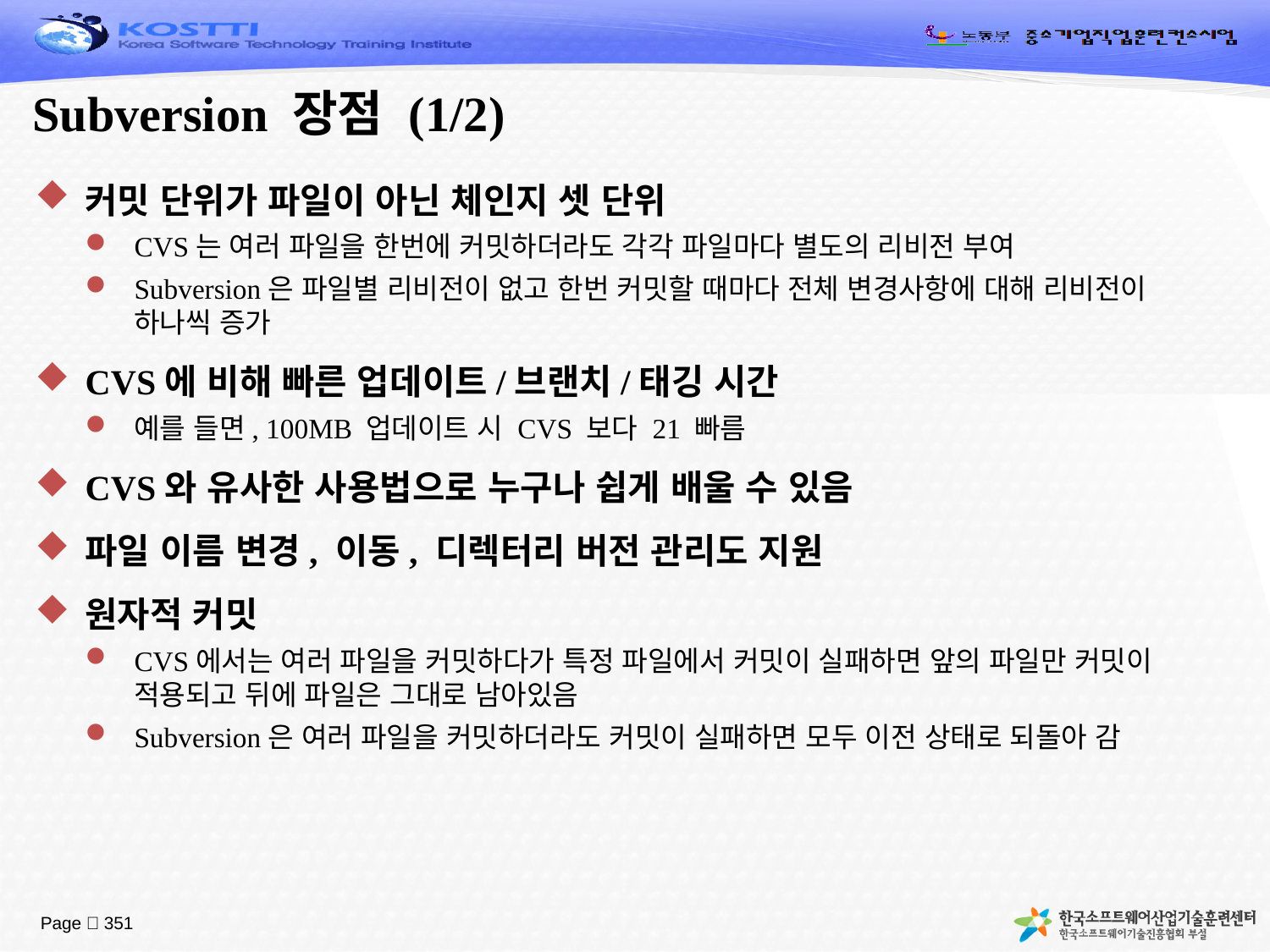

# Subversion 장점 (1/2)
커밋 단위가 파일이 아닌 체인지 셋 단위
CVS는 여러 파일을 한번에 커밋하더라도 각각 파일마다 별도의 리비전 부여
Subversion은 파일별 리비전이 없고 한번 커밋할 때마다 전체 변경사항에 대해 리비전이 하나씩 증가
CVS에 비해 빠른 업데이트/브랜치/태깅 시간
예를 들면, 100MB 업데이트 시 CVS 보다 21 빠름
CVS와 유사한 사용법으로 누구나 쉽게 배울 수 있음
파일 이름 변경, 이동, 디렉터리 버전 관리도 지원
원자적 커밋
CVS에서는 여러 파일을 커밋하다가 특정 파일에서 커밋이 실패하면 앞의 파일만 커밋이 적용되고 뒤에 파일은 그대로 남아있음
Subversion은 여러 파일을 커밋하더라도 커밋이 실패하면 모두 이전 상태로 되돌아 감